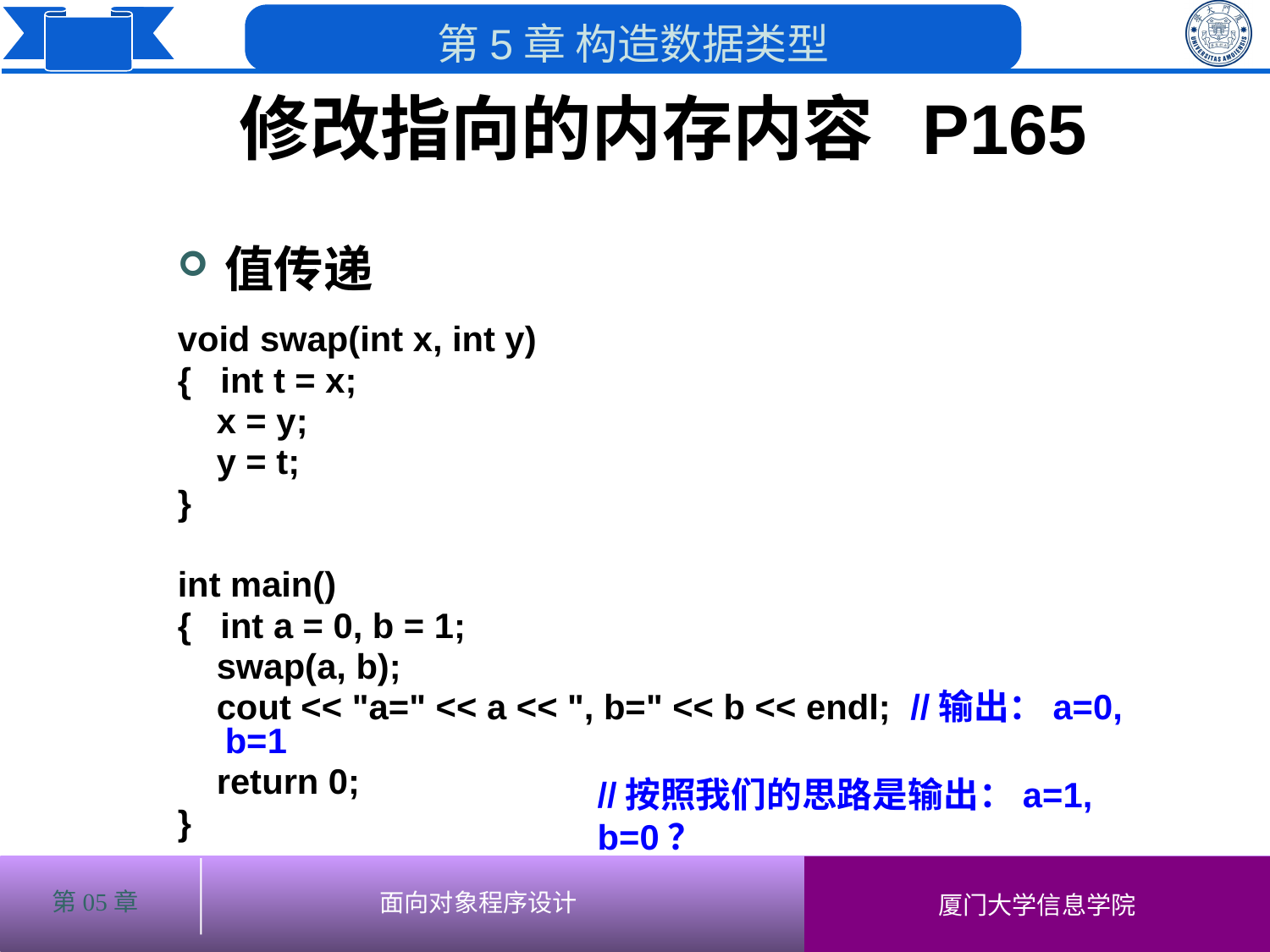

修改指向的内存内容  P165
# 值传递

void swap(int x, int y)
{   int t = x;
    x = y;
    y = t;
}

int main()
{   int a = 0, b = 1;
    swap(a, b);
    cout << "a=" << a << ", b=" << b << endl;  //输出：a=0, b=1
    return 0;
}
//按照我们的思路是输出：a=1, b=0？
61